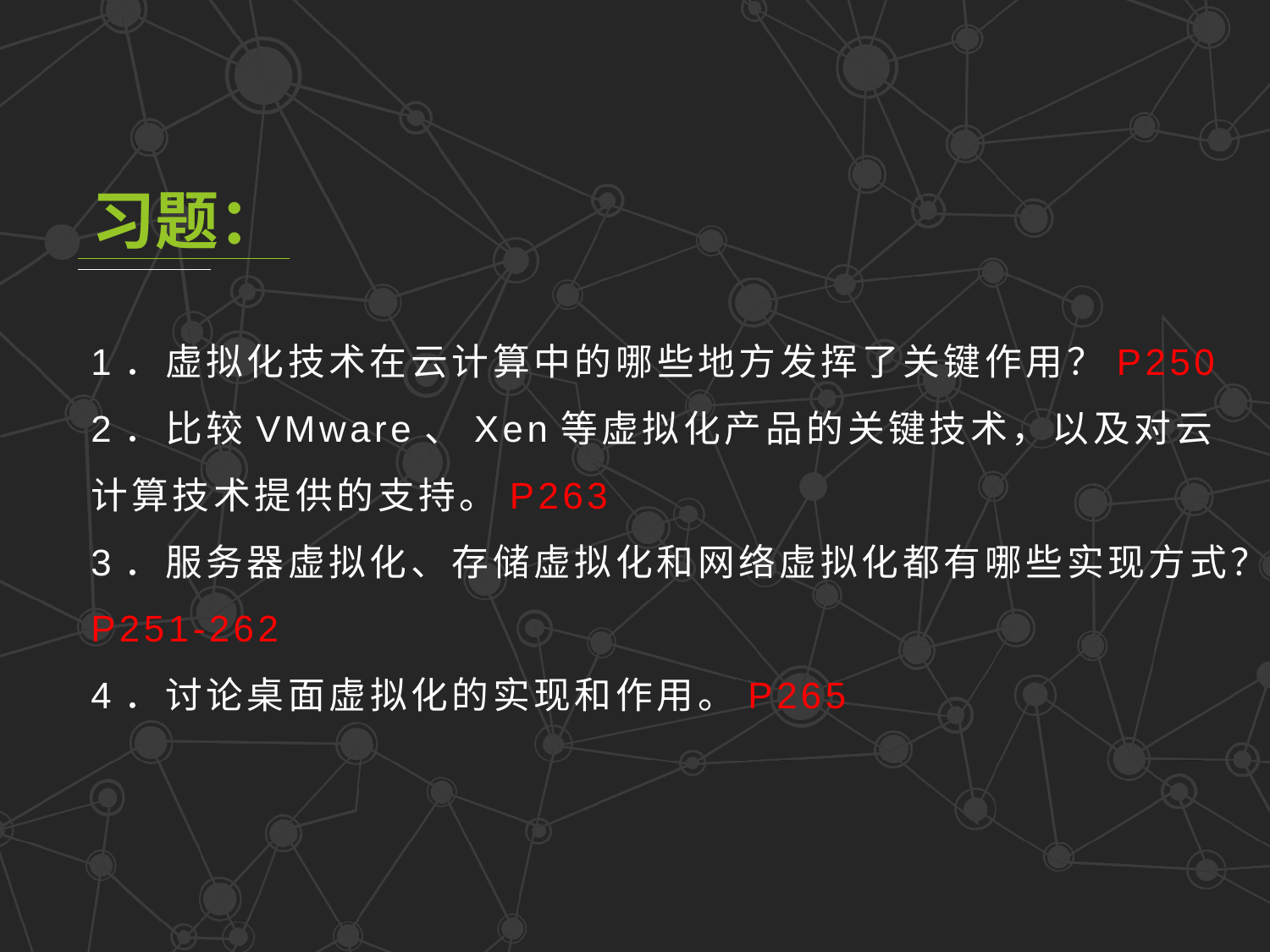

习题：
1．虚拟化技术在云计算中的哪些地方发挥了关键作用？P250
2．比较VMware、Xen等虚拟化产品的关键技术，以及对云计算技术提供的支持。P263
3．服务器虚拟化、存储虚拟化和网络虚拟化都有哪些实现方式？P251-262
4．讨论桌面虚拟化的实现和作用。P265